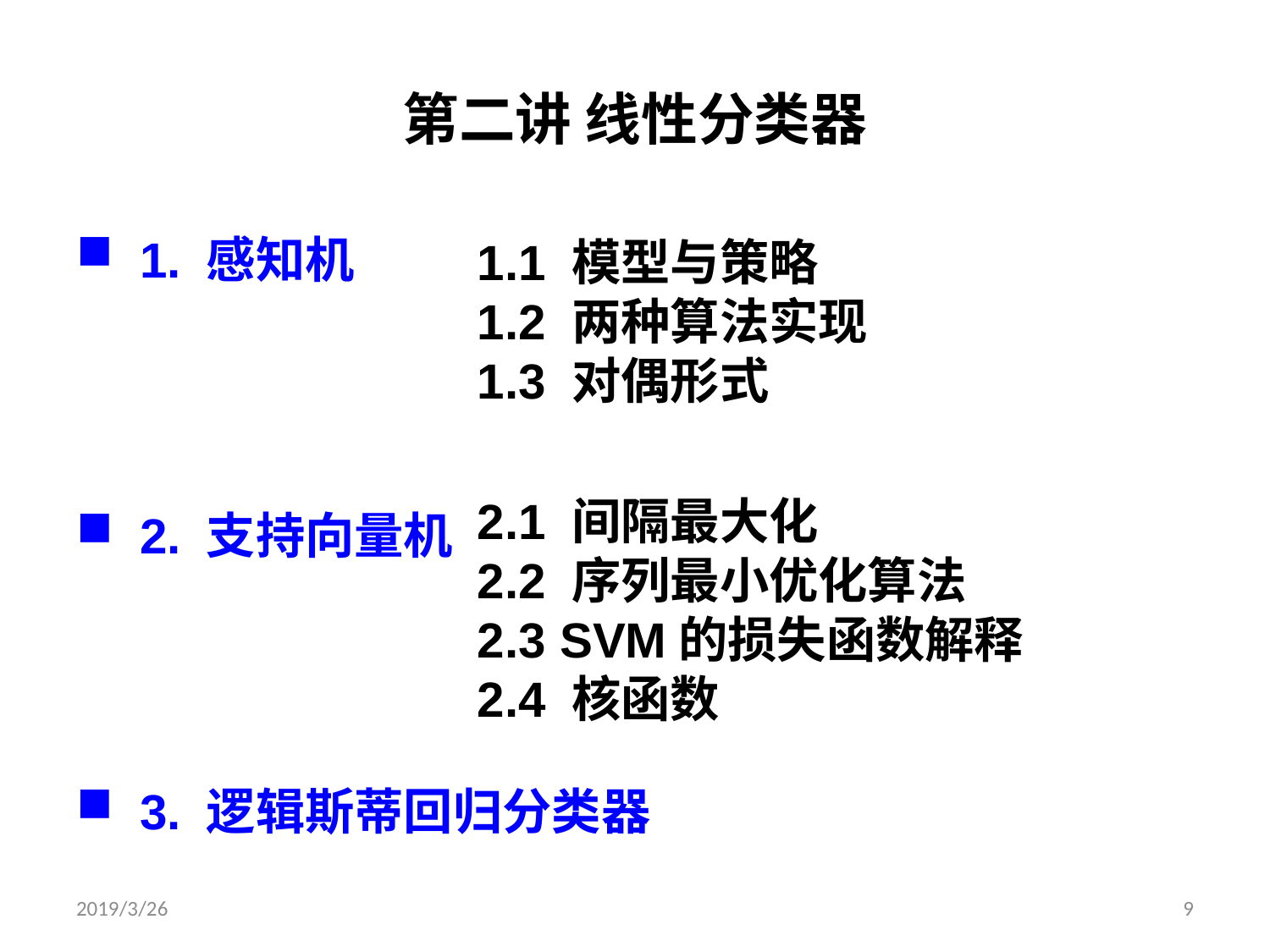

# 第二讲 线性分类器
1. 感知机

2. 支持向量机

3. 逻辑斯蒂回归分类器

1.1 模型与策略
1.2 两种算法实现
1.3 对偶形式
2.1 间隔最大化
2.2 序列最小优化算法
2.3 SVM的损失函数解释
2.4 核函数
2019/3/26
9